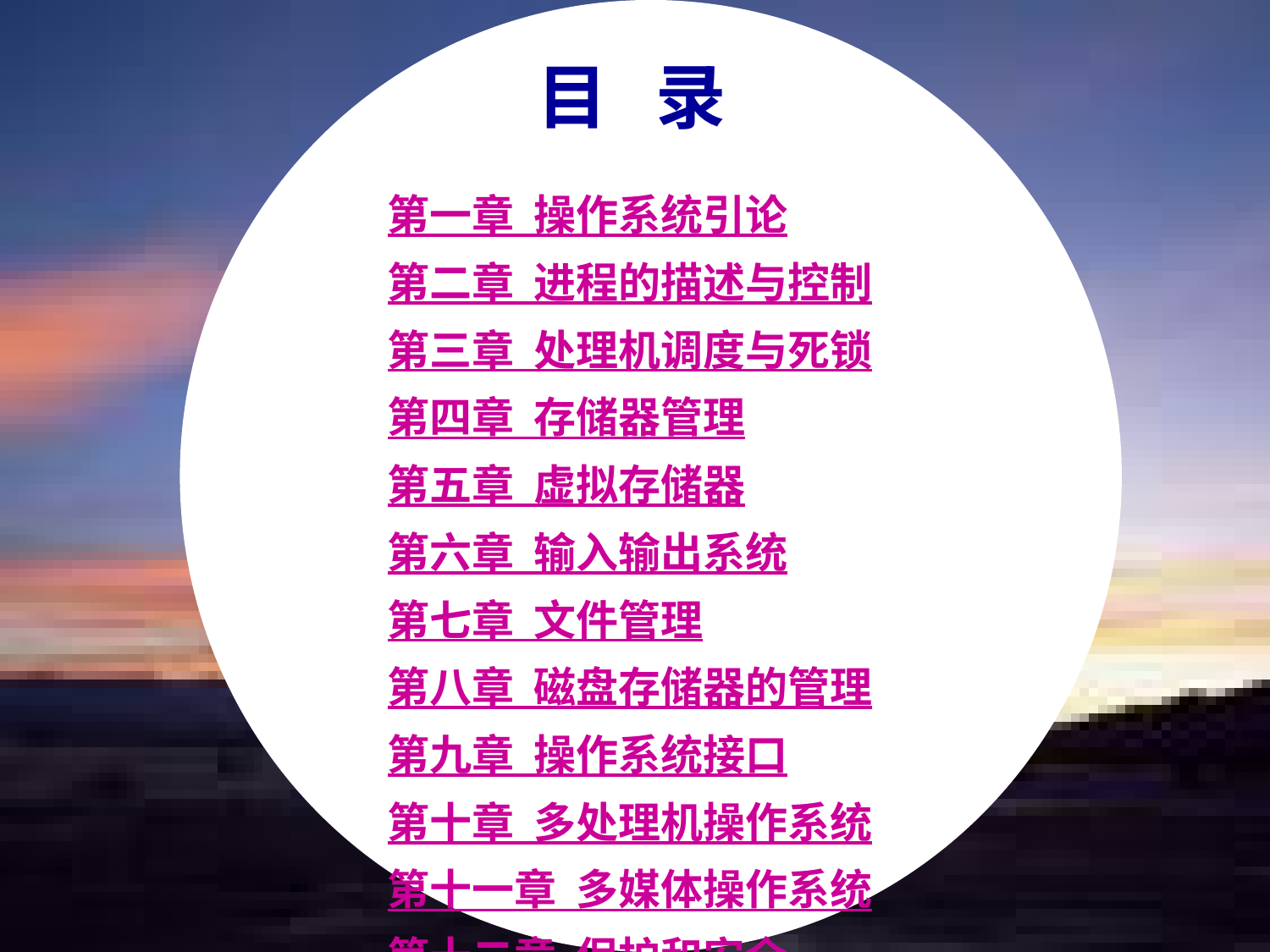

目   录
第一章  操作系统引论
第二章  进程的描述与控制
第三章  处理机调度与死锁
第四章  存储器管理
第五章  虚拟存储器
第六章  输入输出系统
第七章  文件管理
第八章  磁盘存储器的管理
第九章  操作系统接口
第十章  多处理机操作系统
第十一章  多媒体操作系统
第十二章  保护和安全